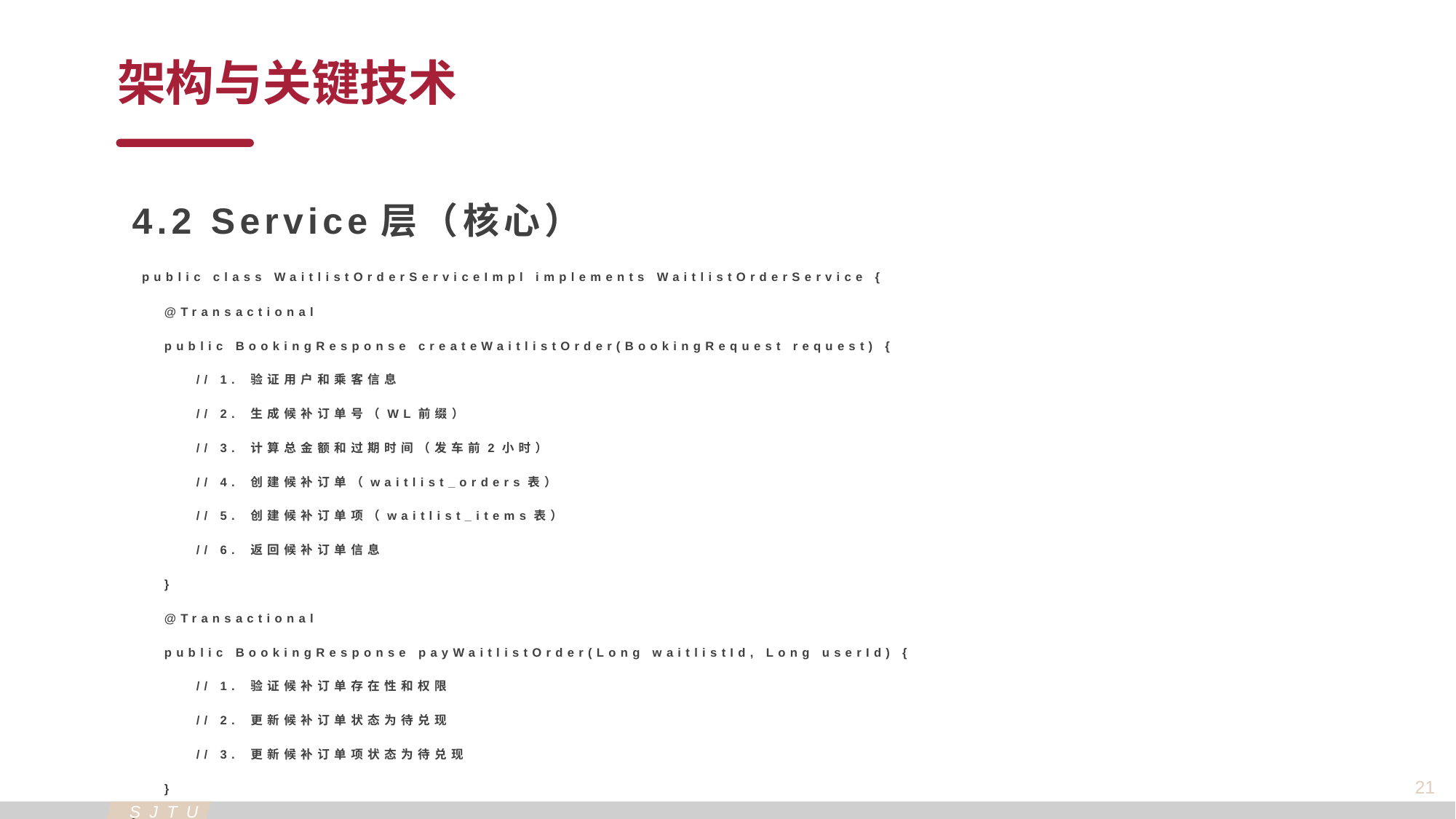

架构与关键技术
4.2 Service层（核心）
 public class WaitlistOrderServiceImpl implements WaitlistOrderService {
    @Transactional
    public BookingResponse createWaitlistOrder(BookingRequest request) {
        // 1. 验证用户和乘客信息
        // 2. 生成候补订单号（WL前缀）
        // 3. 计算总金额和过期时间（发车前2小时）
        // 4. 创建候补订单（waitlist_orders表）
        // 5. 创建候补订单项（waitlist_items表）
        // 6. 返回候补订单信息
    }
    @Transactional
    public BookingResponse payWaitlistOrder(Long waitlistId, Long userId) {
        // 1. 验证候补订单存在性和权限
        // 2. 更新候补订单状态为待兑现
        // 3. 更新候补订单项状态为待兑现
    }
}

21